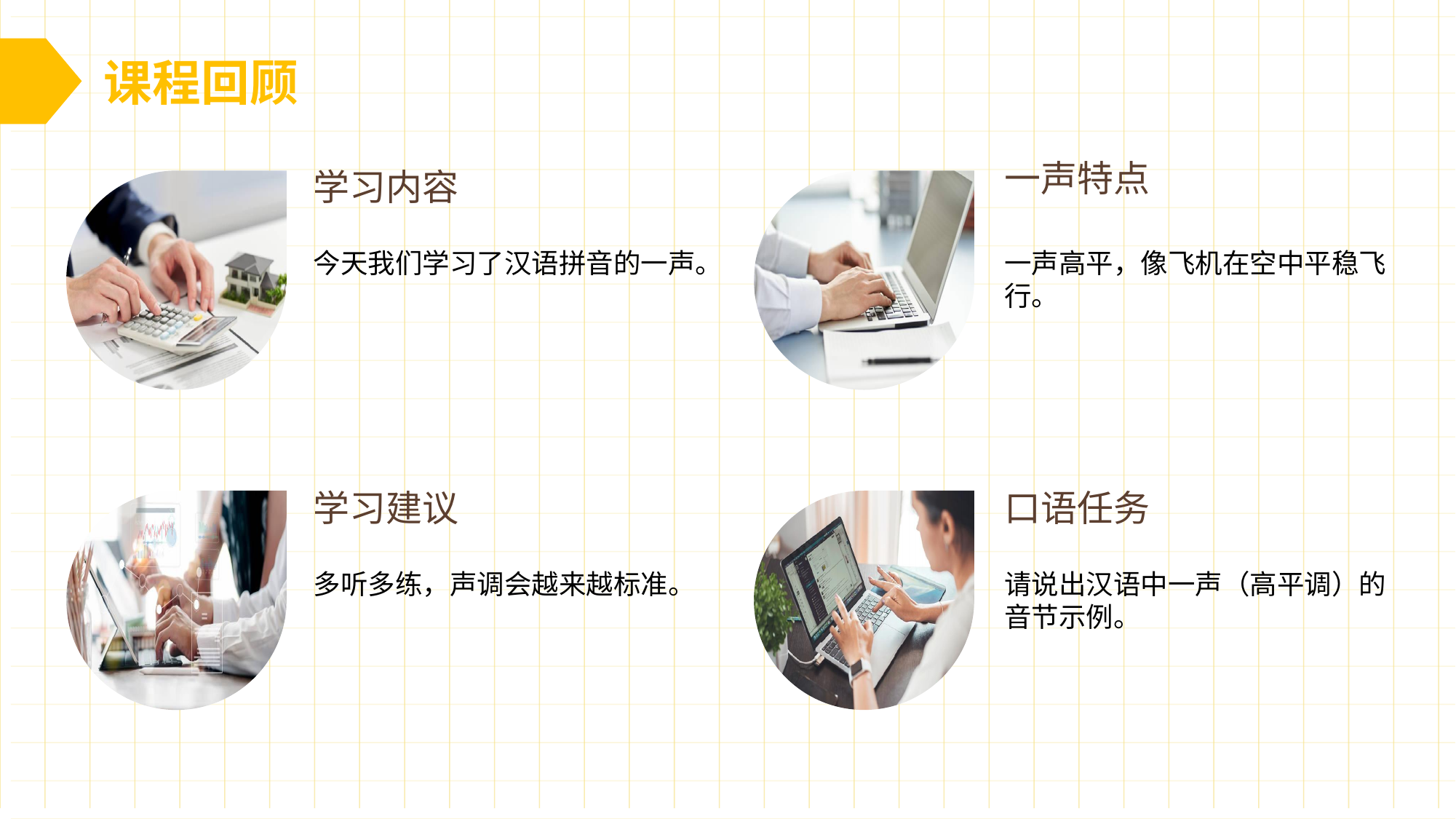

课程回顾

学习内容
一声特点

今天我们学习了汉语拼音的一声。
一声高平，像飞机在空中平稳飞行。
学习建议
口语任务
多听多练，声调会越来越标准。
请说出汉语中一声（高平调）的音节示例。